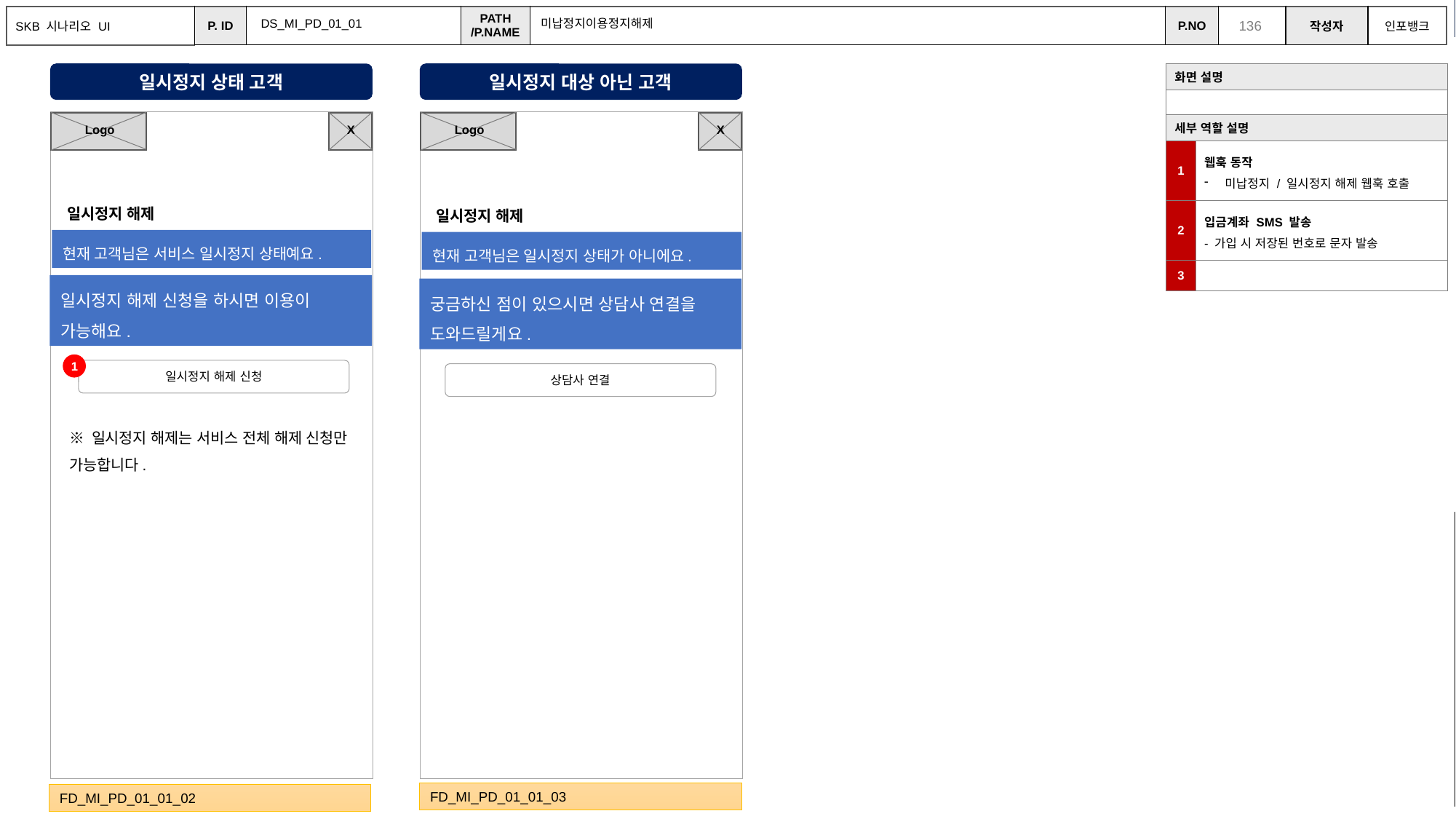

9/19 수정
DS_MI_PD_01_01
미납정지이용정지해제
일시정지 상태 고객
일시정지 대상 아닌 고객
| 화면 설명 |  |
| --- | --- |
|  |  |
| 세부 역할 설명 |  |
| 1 | 웹훅 동작 미납정지 / 일시정지 해제 웹훅 호출 |
| 2 | 입금계좌 SMS 발송 - 가입 시 저장된 번호로 문자 발송 |
| 3 |  |

X

X

Logo

Logo
일시정지 해제
일시정지 해제
현재 고객님은 서비스 일시정지 상태예요.
현재 고객님은 일시정지 상태가 아니에요.
일시정지 해제 신청을 하시면 이용이 가능해요.
궁금하신 점이 있으시면 상담사 연결을 도와드릴게요.
1

일시정지 해제 신청

상담사 연결
※ 일시정지 해제는 서비스 전체 해제 신청만 가능합니다.
정지중인지 체크 + 대상인지 체크…

아니야… 대상이 아닙니다 안내 납부하셔야 합니다. 하고 가상계좌 sms 링크 보내드립니다. 안내

대상이면 … 웹훅콜 하고 해제신청하고 … 신청되었습니다. 안내멘트 끝

오늘 아무때나 신청하면 내일 00시까지 정지 해제
다음 페이지 신청이 완료되었습니다 페이지 신규 작성
: 고객님의 요청사항이 완료되었습니다.(공통화면으로 대응)
FD_MI_PD_01_01_03
FD_MI_PD_01_01_02